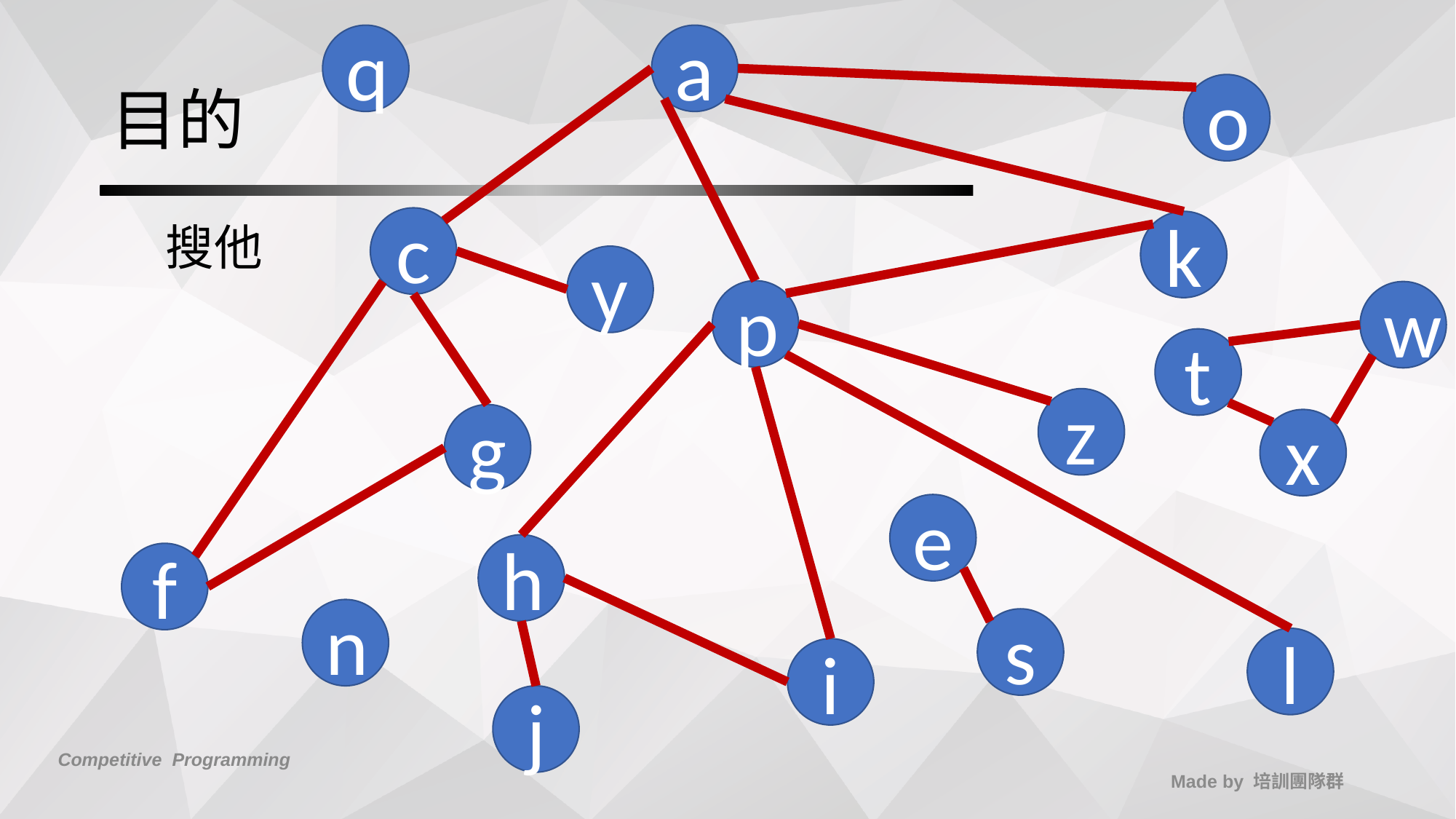

a
q
# 目的
o
c
k
搜他

y
p
w
t
z
g
x
e
h
f
n
s
l
i
j